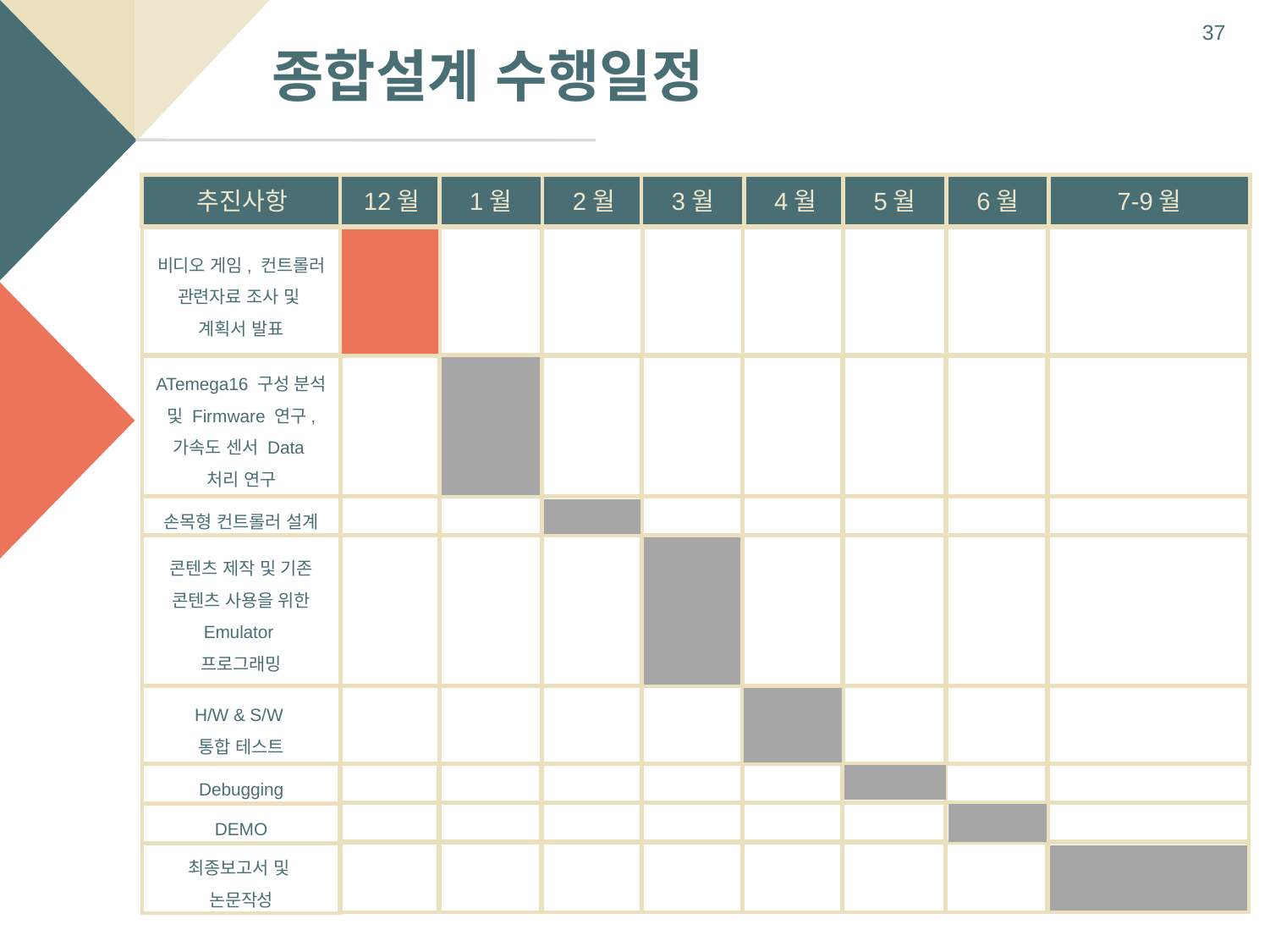

37
종합설계 수행일정
추진사항
12월
1월
2월
3월
4월
5월
6월
7-9월
비디오 게임, 컨트롤러 관련자료 조사 및
계획서 발표

ATemega16 구성 분석 및 Firmware 연구, 가속도 센서 Data
처리 연구

손목형 컨트롤러 설계

콘텐츠 제작 및 기존 콘텐츠 사용을 위한 Emulator
프로그래밍

H/W & S/W
통합 테스트

Debugging

DEMO

최종보고서 및
논문작성